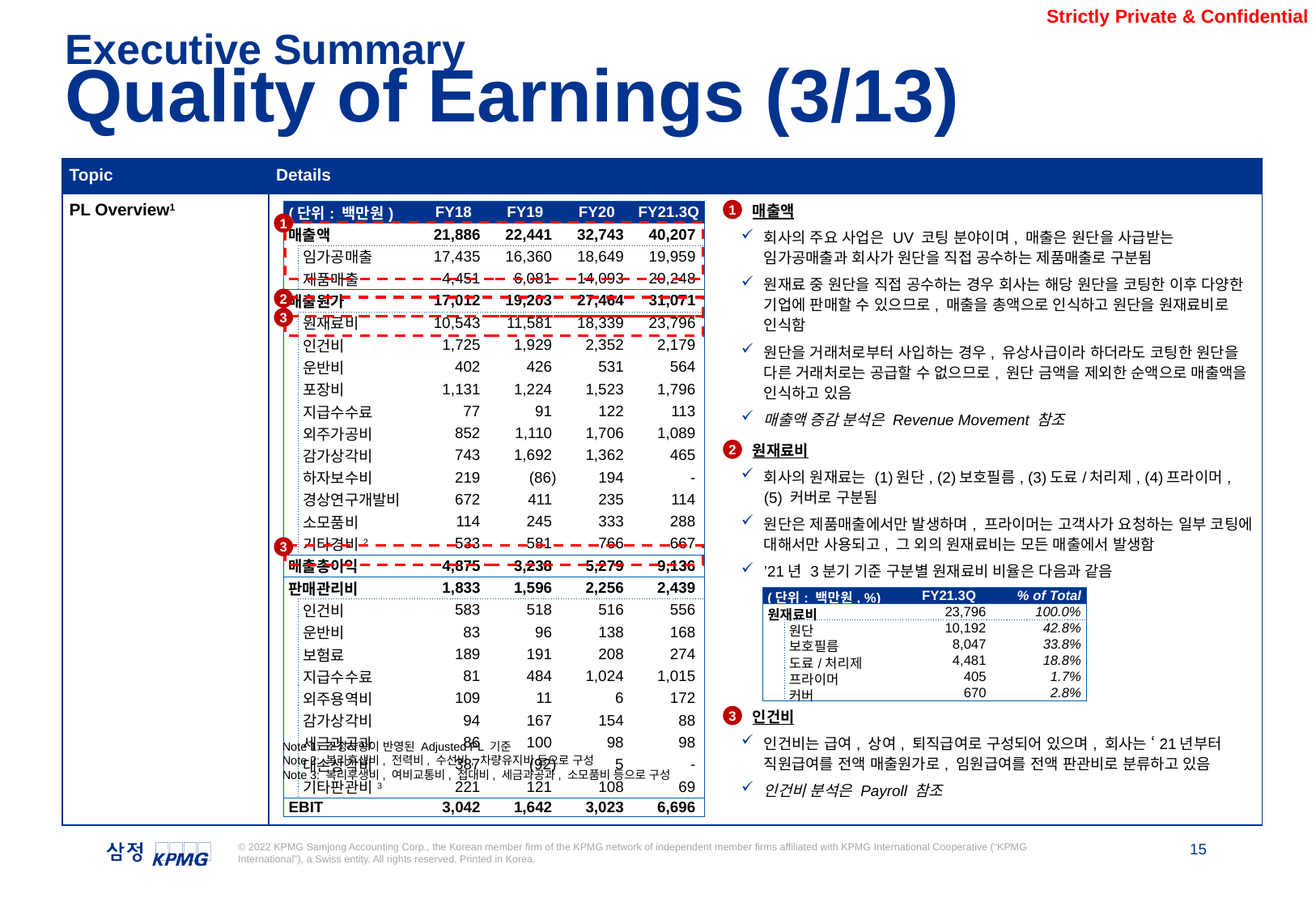

Executive Summary
Quality of Earnings (3/13)
| Topic | Details |
| --- | --- |
| PL Overview1 | 매출액 회사의 주요 사업은 UV 코팅 분야이며, 매출은 원단을 사급받는 임가공매출과 회사가 원단을 직접 공수하는 제품매출로 구분됨 원재료 중 원단을 직접 공수하는 경우 회사는 해당 원단을 코팅한 이후 다양한 기업에 판매할 수 있으므로, 매출을 총액으로 인식하고 원단을 원재료비로 인식함 원단을 거래처로부터 사입하는 경우, 유상사급이라 하더라도 코팅한 원단을 다른 거래처로는 공급할 수 없으므로, 원단 금액을 제외한 순액으로 매출액을 인식하고 있음 매출액 증감 분석은 Revenue Movement 참조 원재료비 회사의 원재료는 (1)원단, (2)보호필름, (3)도료/처리제, (4)프라이머, (5) 커버로 구분됨 원단은 제품매출에서만 발생하며, 프라이머는 고객사가 요청하는 일부 코팅에 대해서만 사용되고, 그 외의 원재료비는 모든 매출에서 발생함 ’21년 3분기 기준 구분별 원재료비 비율은 다음과 같음 인건비 인건비는 급여, 상여, 퇴직급여로 구성되어 있으며, 회사는 ‘21년부터 직원급여를 전액 매출원가로, 임원급여를 전액 판관비로 분류하고 있음 인건비 분석은 Payroll 참조 |
1
| (단위: 백만원) |  | FY18 | FY19 | FY20 | FY21.3Q |
| --- | --- | --- | --- | --- | --- |
| 매출액 |  | 21,886 | 22,441 | 32,743 | 40,207 |
|  | 임가공매출 | 17,435 | 16,360 | 18,649 | 19,959 |
|  | 제품매출 | 4,451 | 6,081 | 14,093 | 20,248 |
| 매출원가 |  | 17,012 | 19,203 | 27,464 | 31,071 |
|  | 원재료비 | 10,543 | 11,581 | 18,339 | 23,796 |
|  | 인건비 | 1,725 | 1,929 | 2,352 | 2,179 |
|  | 운반비 | 402 | 426 | 531 | 564 |
|  | 포장비 | 1,131 | 1,224 | 1,523 | 1,796 |
|  | 지급수수료 | 77 | 91 | 122 | 113 |
|  | 외주가공비 | 852 | 1,110 | 1,706 | 1,089 |
|  | 감가상각비 | 743 | 1,692 | 1,362 | 465 |
|  | 하자보수비 | 219 | (86) | 194 | - |
|  | 경상연구개발비 | 672 | 411 | 235 | 114 |
|  | 소모품비 | 114 | 245 | 333 | 288 |
|  | 기타경비2 | 533 | 581 | 766 | 667 |
| 매출총이익 |  | 4,875 | 3,238 | 5,279 | 9,136 |
| 판매관리비 |  | 1,833 | 1,596 | 2,256 | 2,439 |
|  | 인건비 | 583 | 518 | 516 | 556 |
|  | 운반비 | 83 | 96 | 138 | 168 |
|  | 보험료 | 189 | 191 | 208 | 274 |
|  | 지급수수료 | 81 | 484 | 1,024 | 1,015 |
|  | 외주용역비 | 109 | 11 | 6 | 172 |
|  | 감가상각비 | 94 | 167 | 154 | 88 |
|  | 세금과공과 | 86 | 100 | 98 | 98 |
|  | 대손상각비 | 387 | (92) | 5 | - |
|  | 기타판관비3 | 221 | 121 | 108 | 69 |
| EBIT |  | 3,042 | 1,642 | 3,023 | 6,696 |
1

2

3

2
3

| (단위: 백만원, %) |  | FY21.3Q | % of Total |
| --- | --- | --- | --- |
| 원재료비 |  | 23,796 | 100.0% |
|  | 원단 | 10,192 | 42.8% |
|  | 보호필름 | 8,047 | 33.8% |
|  | 도료/처리제 | 4,481 | 18.8% |
|  | 프라이머 | 405 | 1.7% |
|  | 커버 | 670 | 2.8% |
3
Note 1: 조정사항이 반영된 Adjusted PL 기준
Note 2: 복리후생비, 전력비, 수선비, 차량유지비 등으로 구성
Note 3: 복리후생비, 여비교통비, 접대비, 세금과공과, 소모품비 등으로 구성